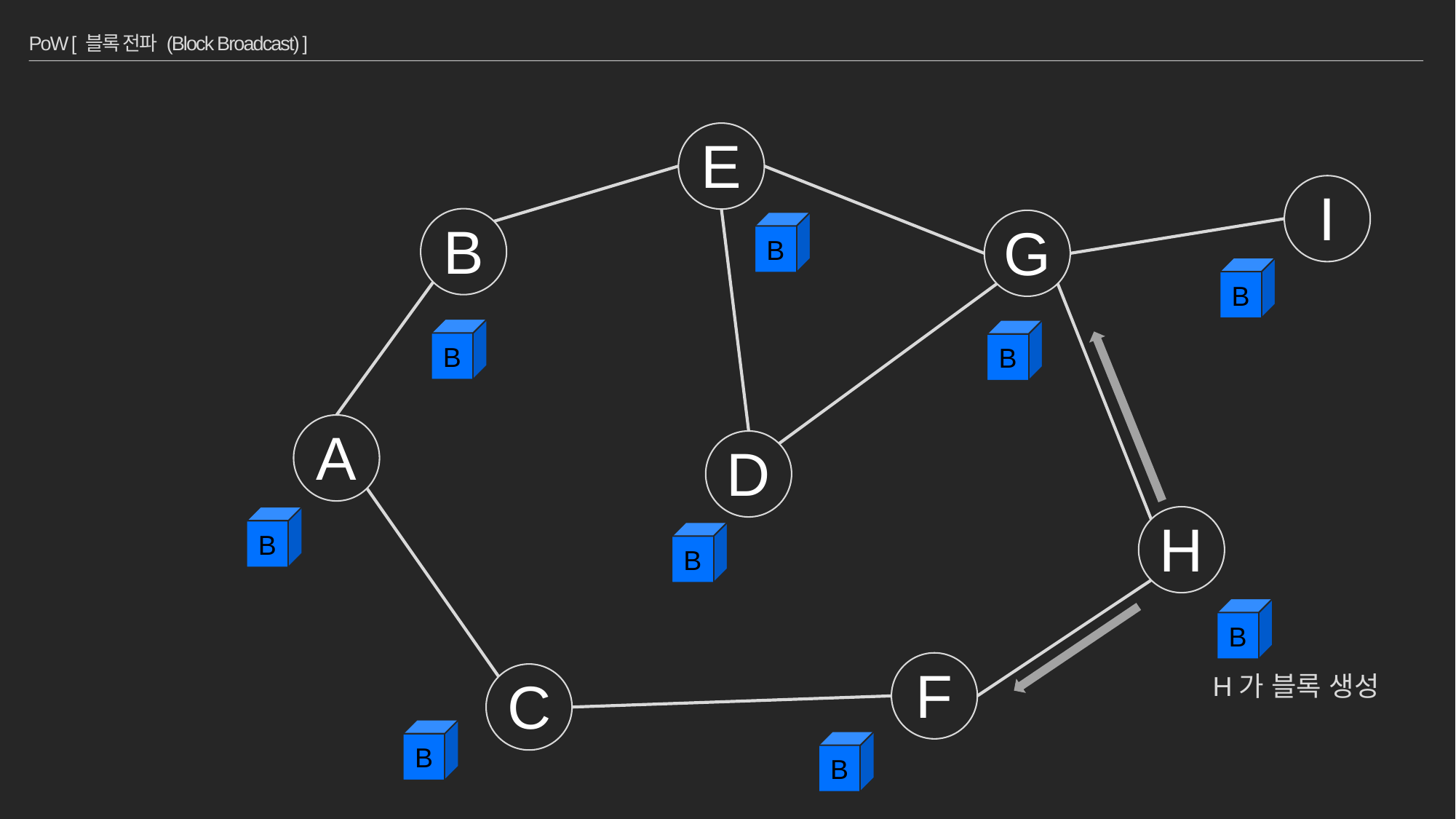

# PoW [ 블록 전파 (Block Broadcast) ]
E
I
B
G
B
B
B
B

A
D
B
H
B
B

F
H가 블록 생성
C
B
B